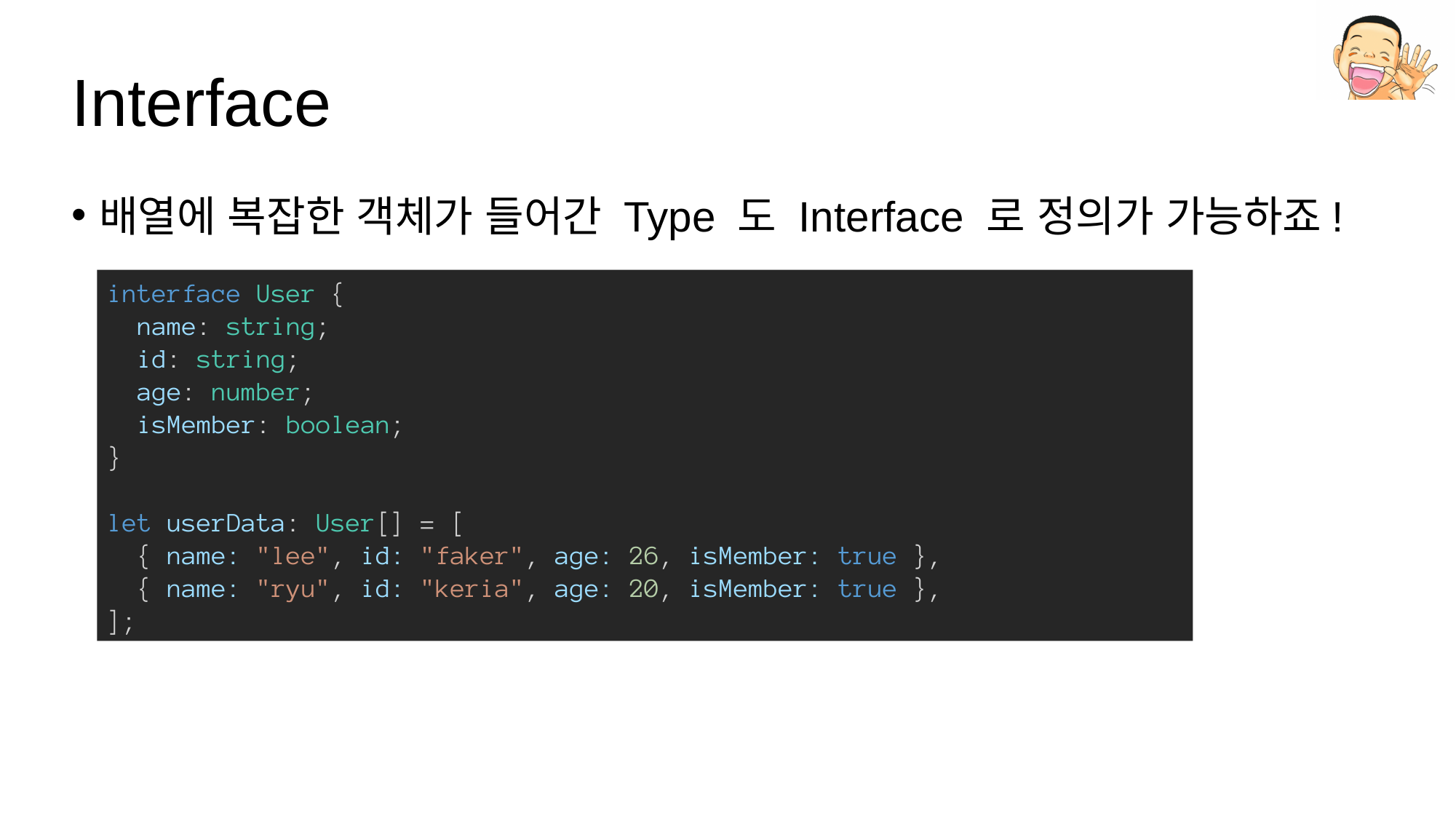

# Interface
배열에 복잡한 객체가 들어간 Type 도 Interface 로 정의가 가능하죠!
interface User {
  name: string;
  id: string;
  age: number;
  isMember: boolean;
}
let userData: User[] = [
  { name: "lee", id: "faker", age: 26, isMember: true },
  { name: "ryu", id: "keria", age: 20, isMember: true },
];